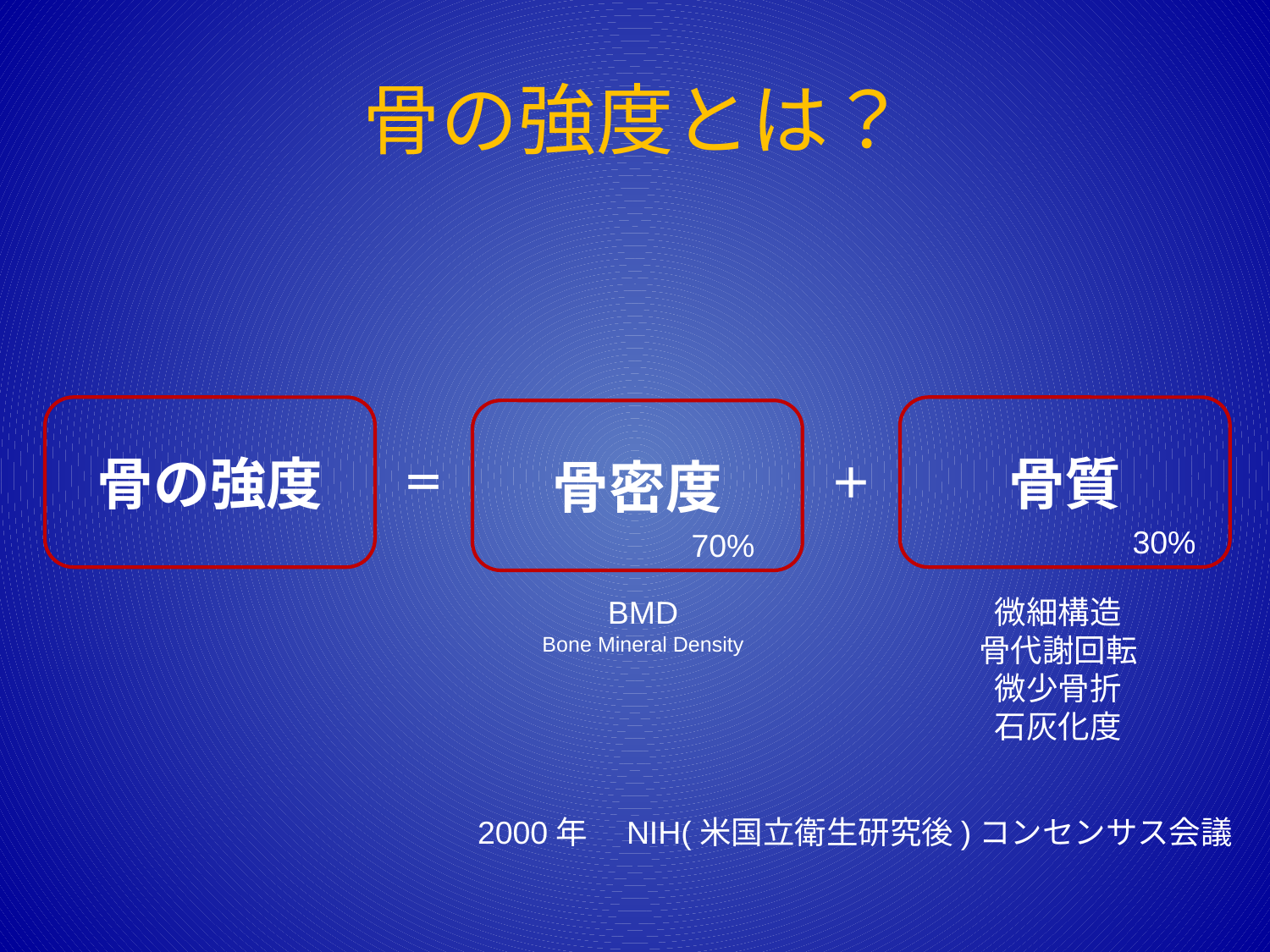

# 骨の強度とは？
骨の強度
骨質
骨密度
＝
＋
30%
70%
微細構造
骨代謝回転
微少骨折
石灰化度
BMD
Bone Mineral Density
2000年　NIH(米国立衛生研究後)コンセンサス会議